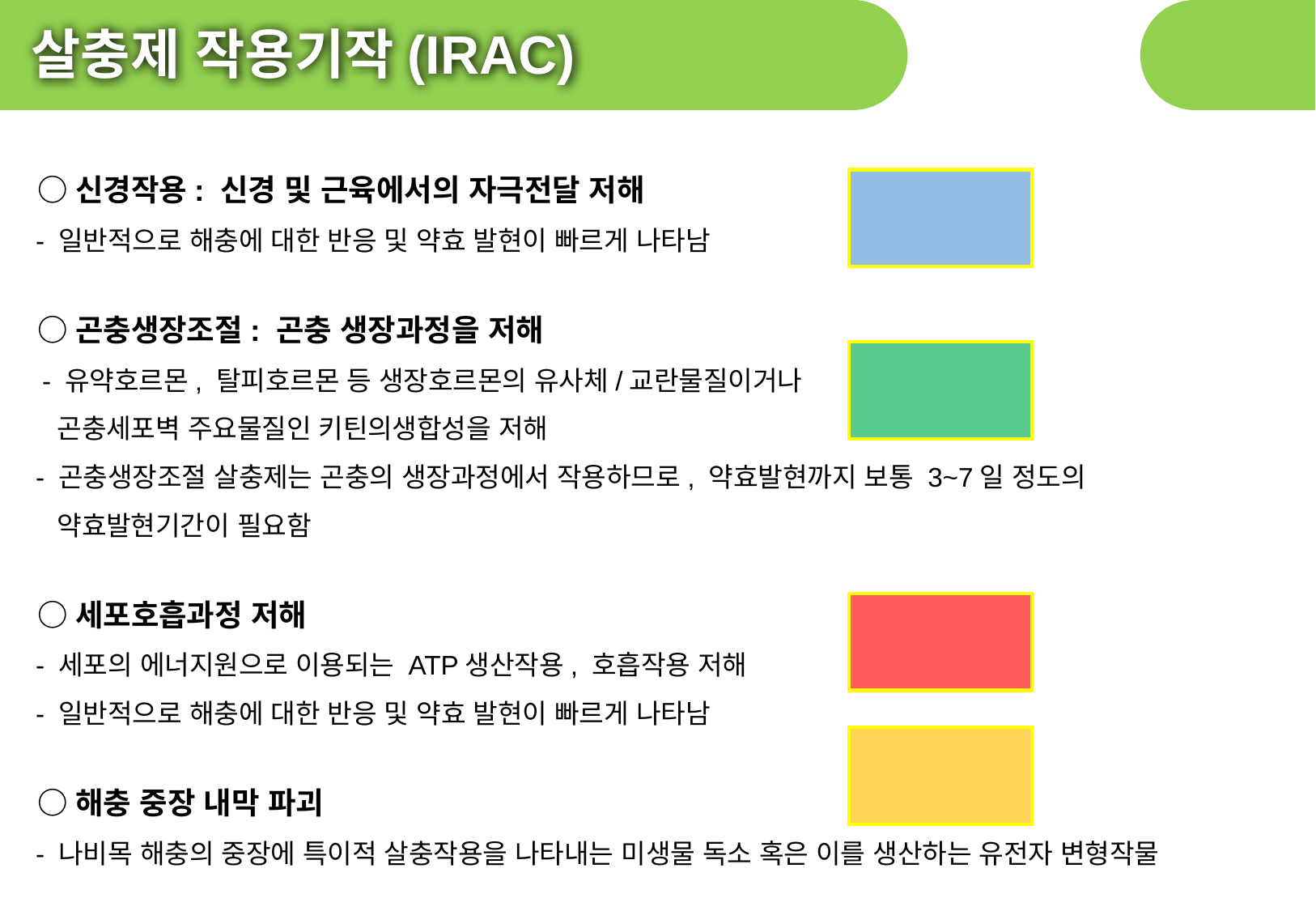

살충제 작용기작(IRAC)
  ○신경작용: 신경 및 근육에서의 자극전달 저해
  - 일반적으로 해충에 대한 반응 및 약효 발현이 빠르게 나타남

  ○곤충생장조절: 곤충 생장과정을 저해
  - 유약호르몬, 탈피호르몬 등 생장호르몬의 유사체/교란물질이거나
    곤충세포벽 주요물질인 키틴의생합성을 저해
  - 곤충생장조절 살충제는 곤충의 생장과정에서 작용하므로, 약효발현까지 보통 3~7일 정도의
    약효발현기간이 필요함

  ○세포호흡과정 저해
  - 세포의 에너지원으로 이용되는 ATP생산작용, 호흡작용 저해
  - 일반적으로 해충에 대한 반응 및 약효 발현이 빠르게 나타남

  ○해충 중장 내막 파괴
  - 나비목 해충의 중장에 특이적 살충작용을 나타내는 미생물 독소 혹은 이를 생산하는 유전자 변형작물